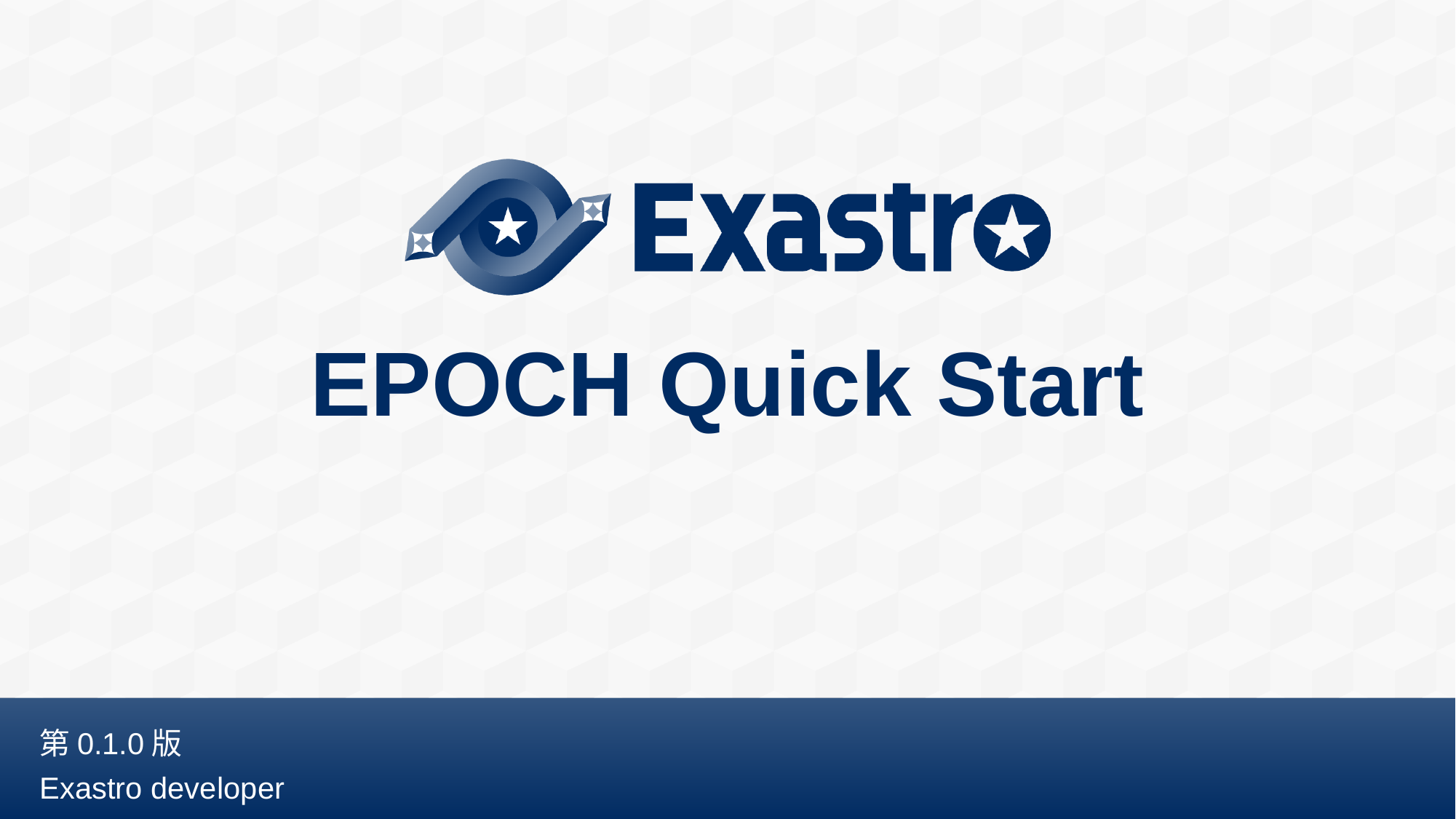

# EPOCH Quick Start
第0.1.0版
Exastro developer